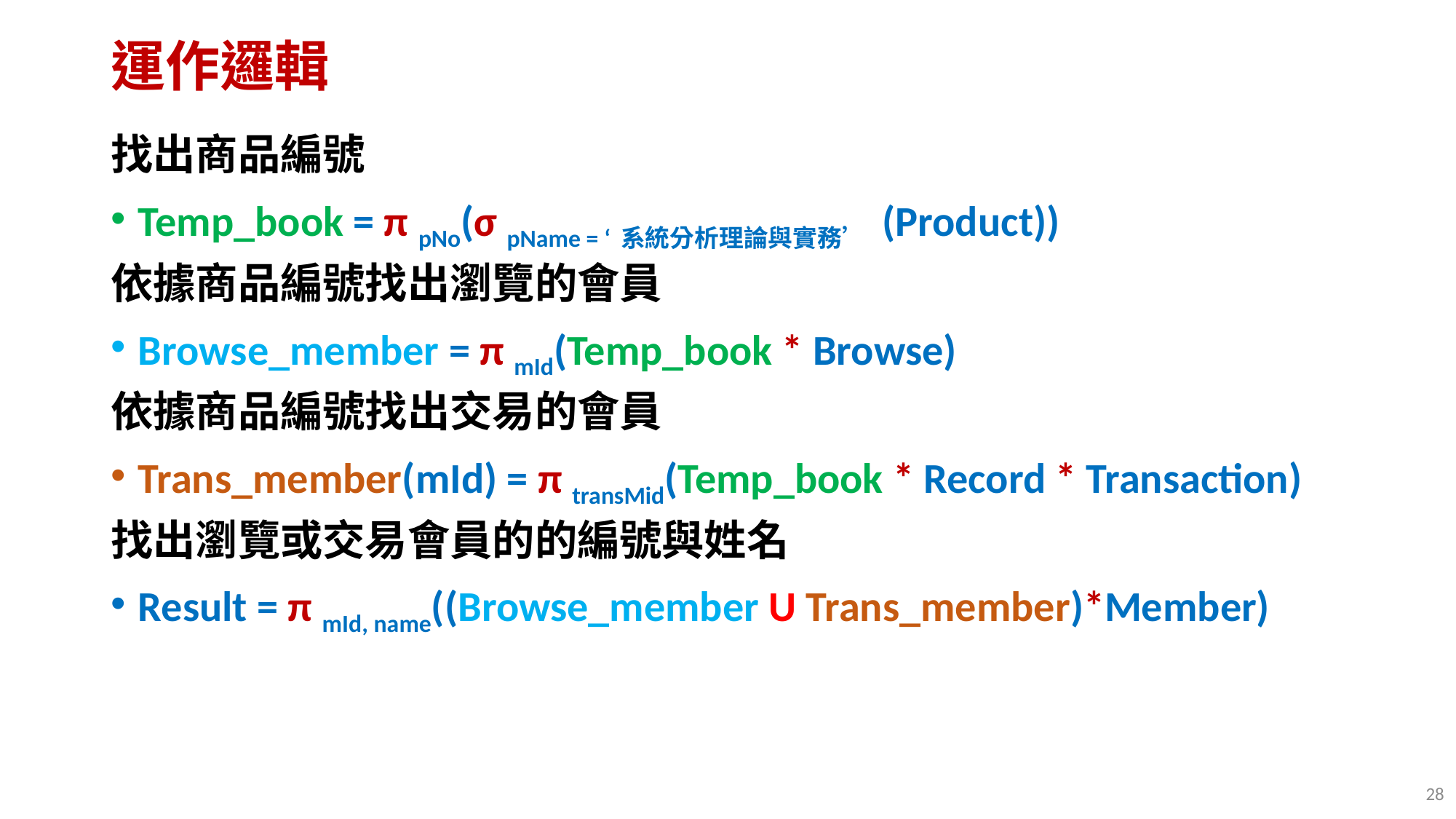

# 運作邏輯
找出商品編號
Temp_book = π pNo(σ pName = ‘系統分析理論與實務’ (Product))
依據商品編號找出瀏覽的會員
Browse_member = π mId(Temp_book * Browse)
依據商品編號找出交易的會員
Trans_member(mId) = π transMid(Temp_book * Record * Transaction)
找出瀏覽或交易會員的的編號與姓名
Result = π mId, name((Browse_member U Trans_member)*Member)
28